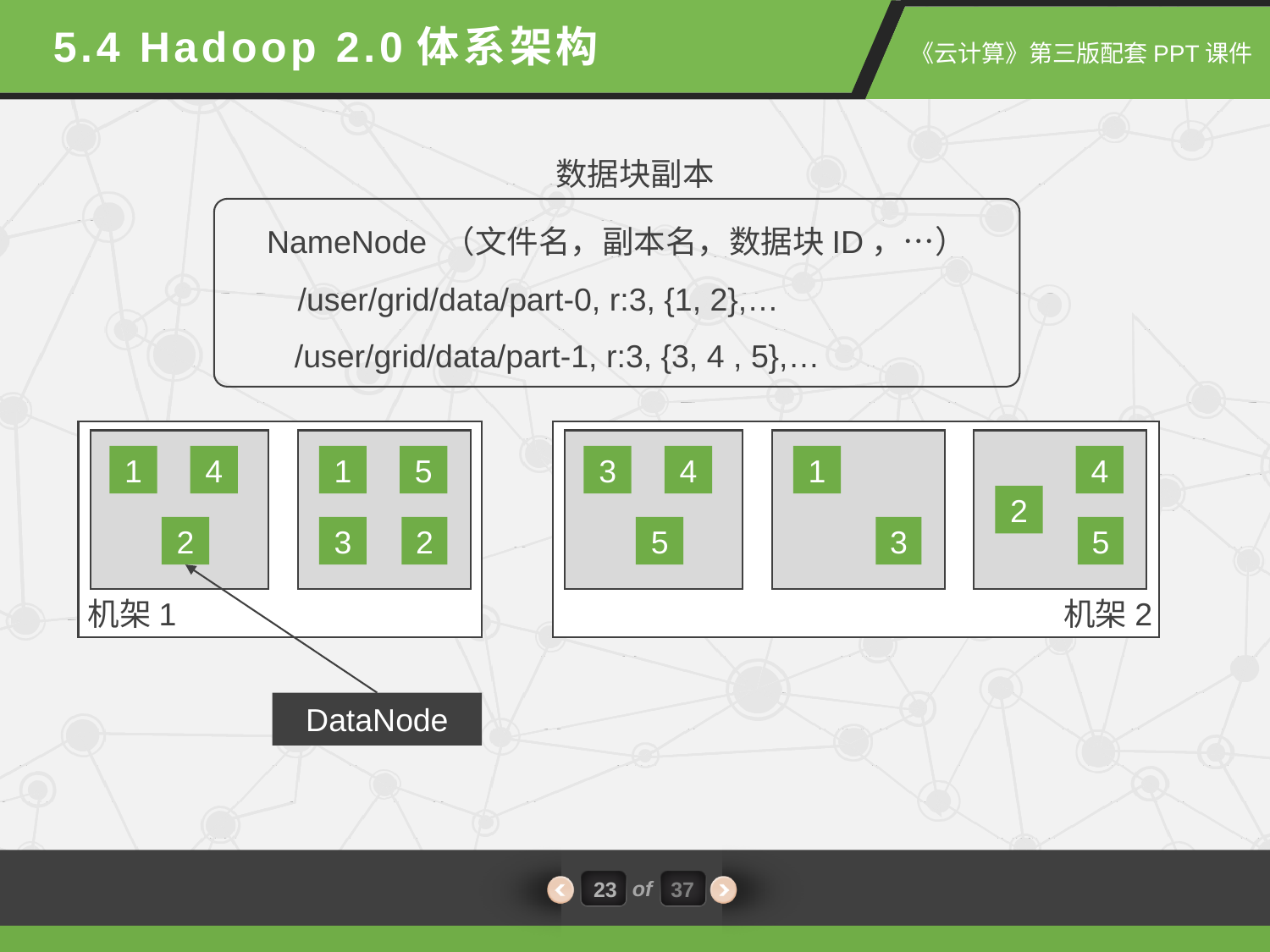

5.4 Hadoop 2.0体系架构
数据块副本

NameNode （文件名，副本名，数据块ID，…）
/user/grid/data/part-0, r:3, {1, 2},…
/user/grid/data/part-1, r:3, {3, 4 , 5},…

1
4
1
5
3
4
1
4
2
2
3
2
5
3
5
机架1
机架2
DataNode
23